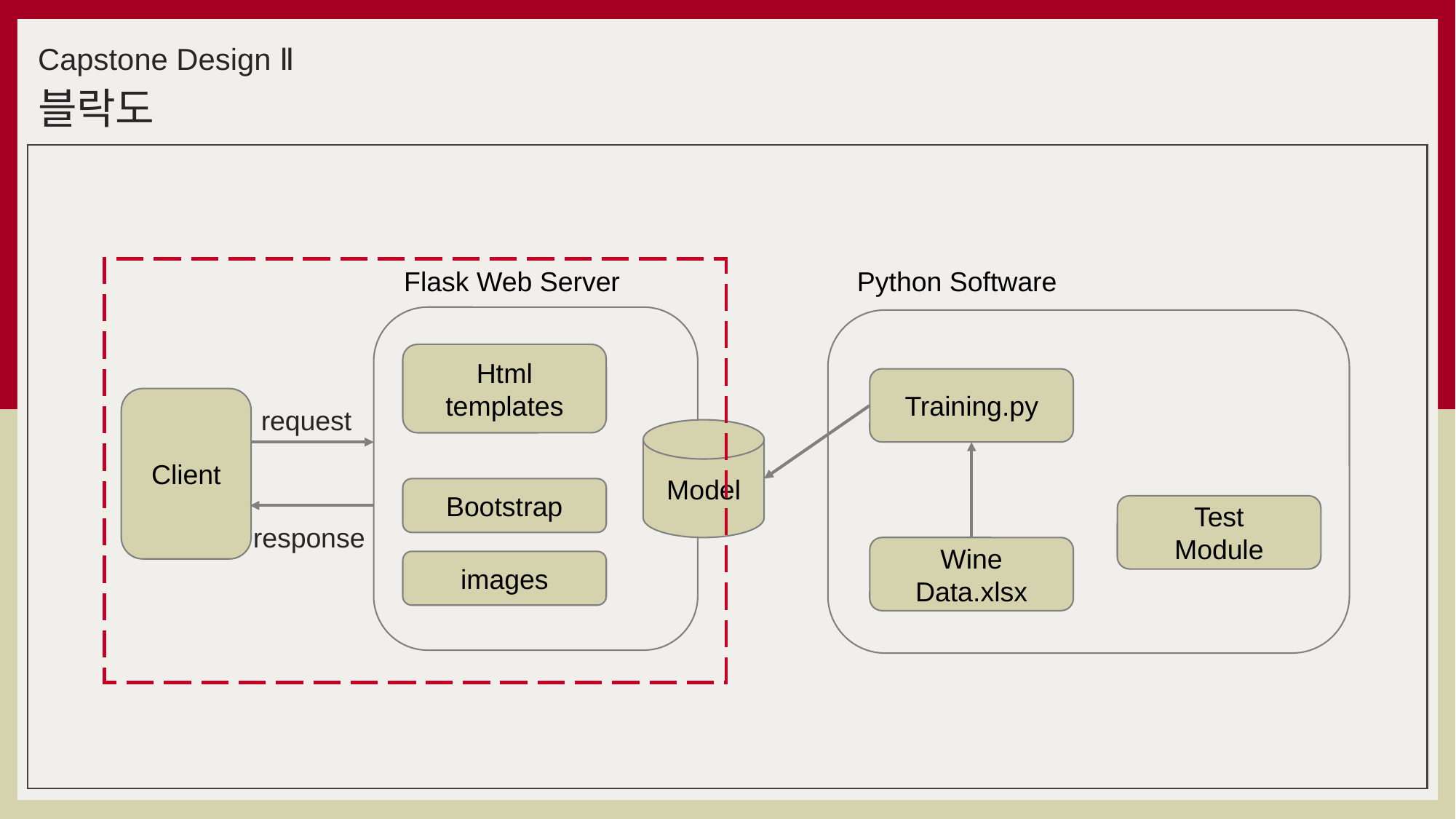

Capstone Design Ⅱ
블락도

Flask Web Server
Python Software

Html templates
Training.py
Client
request
Model
Bootstrap
Test
Module
response
Wine Data.xlsx
images